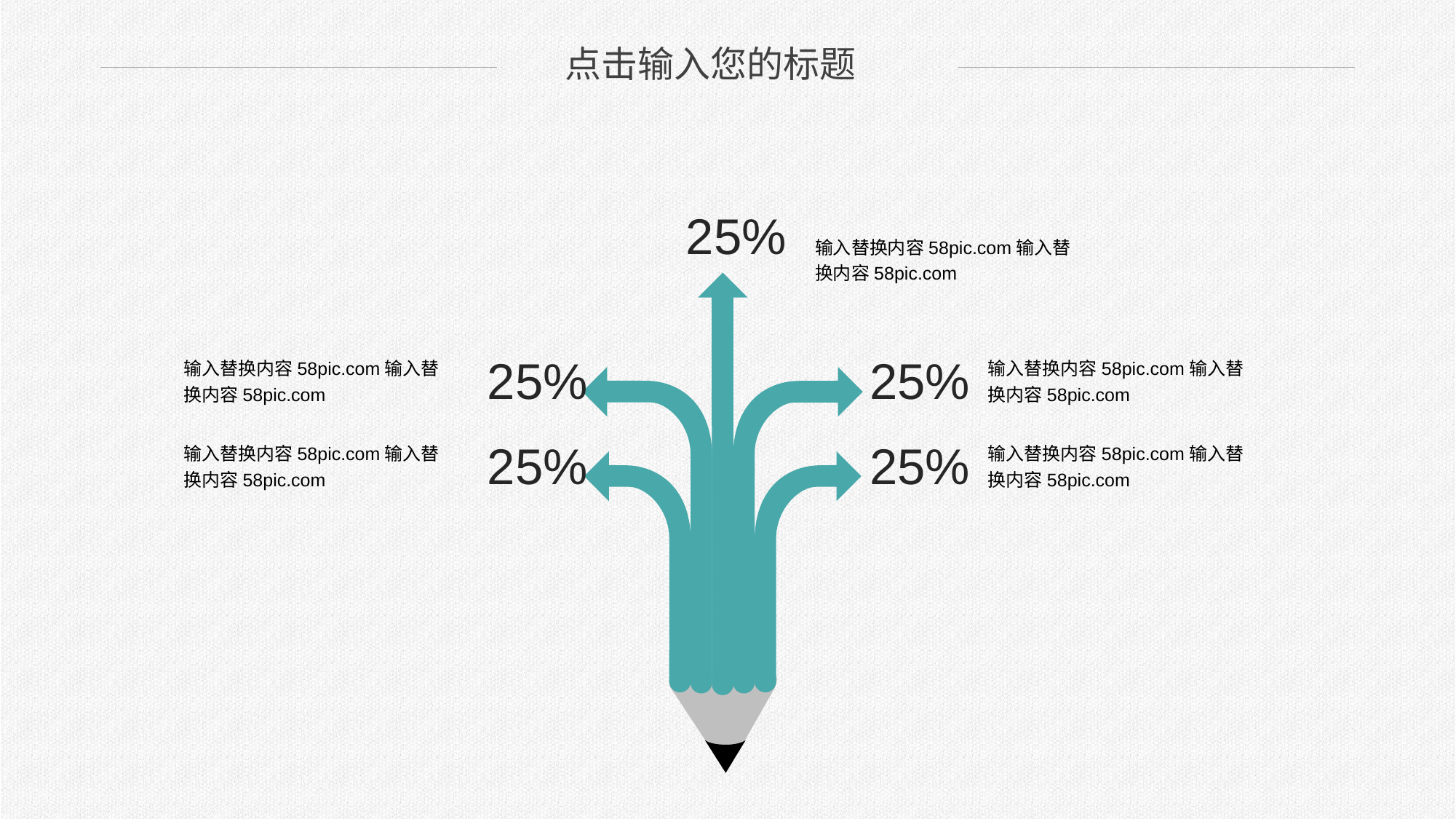

点击输入您的标题
25%
输入替换内容58pic.com输入替换内容58pic.com

输入替换内容58pic.com输入替换内容58pic.com
25%
输入替换内容58pic.com输入替换内容58pic.com
25%
输入替换内容58pic.com输入替换内容58pic.com
25%
输入替换内容58pic.com输入替换内容58pic.com
25%